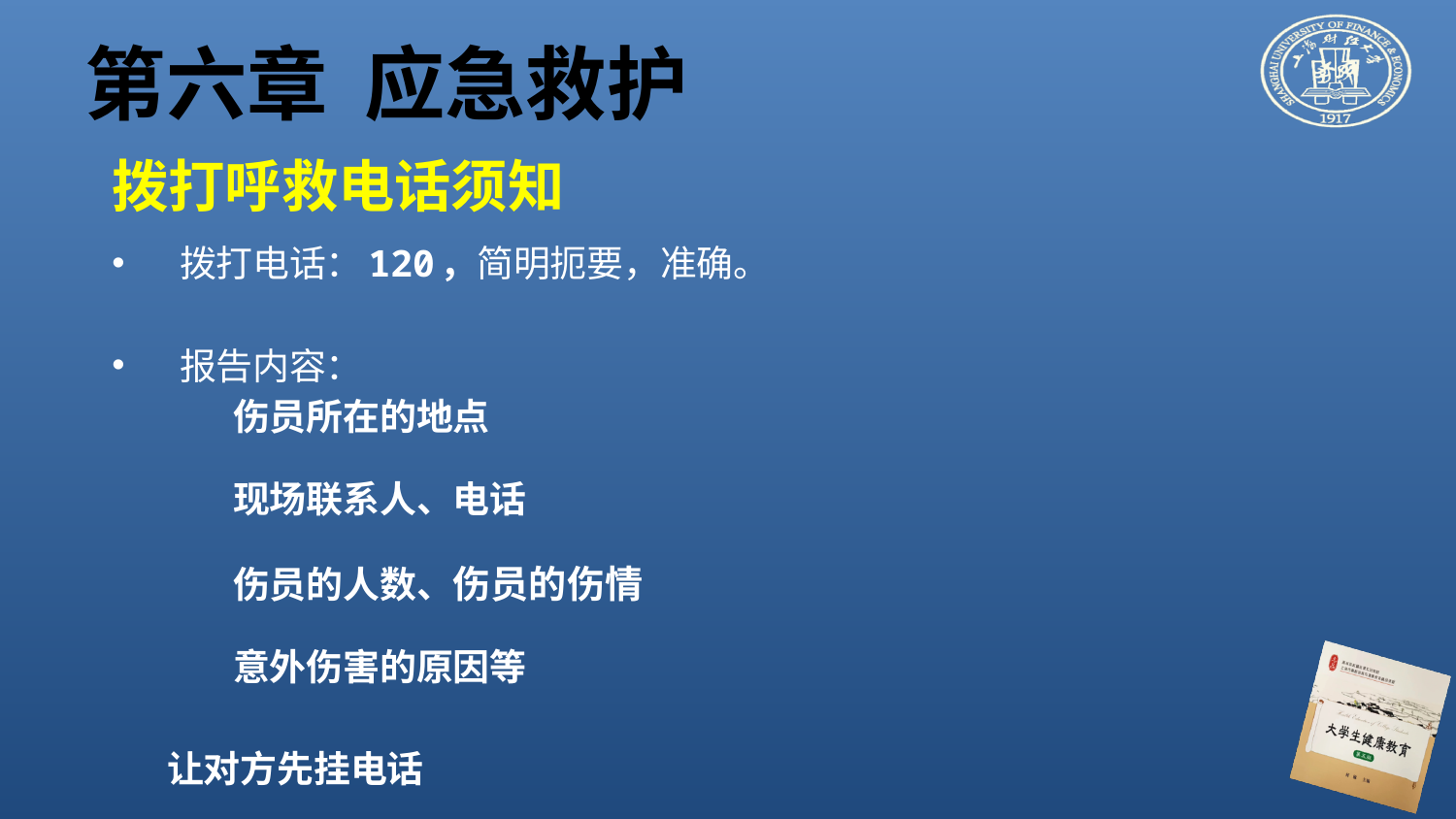

第六章  应急救护
# 拨打呼救电话须知
拨打电话：120，简明扼要，准确。

报告内容：
              伤员所在的地点
              现场联系人、电话
              伤员的人数、伤员的伤情
              意外伤害的原因等

      让对方先挂电话